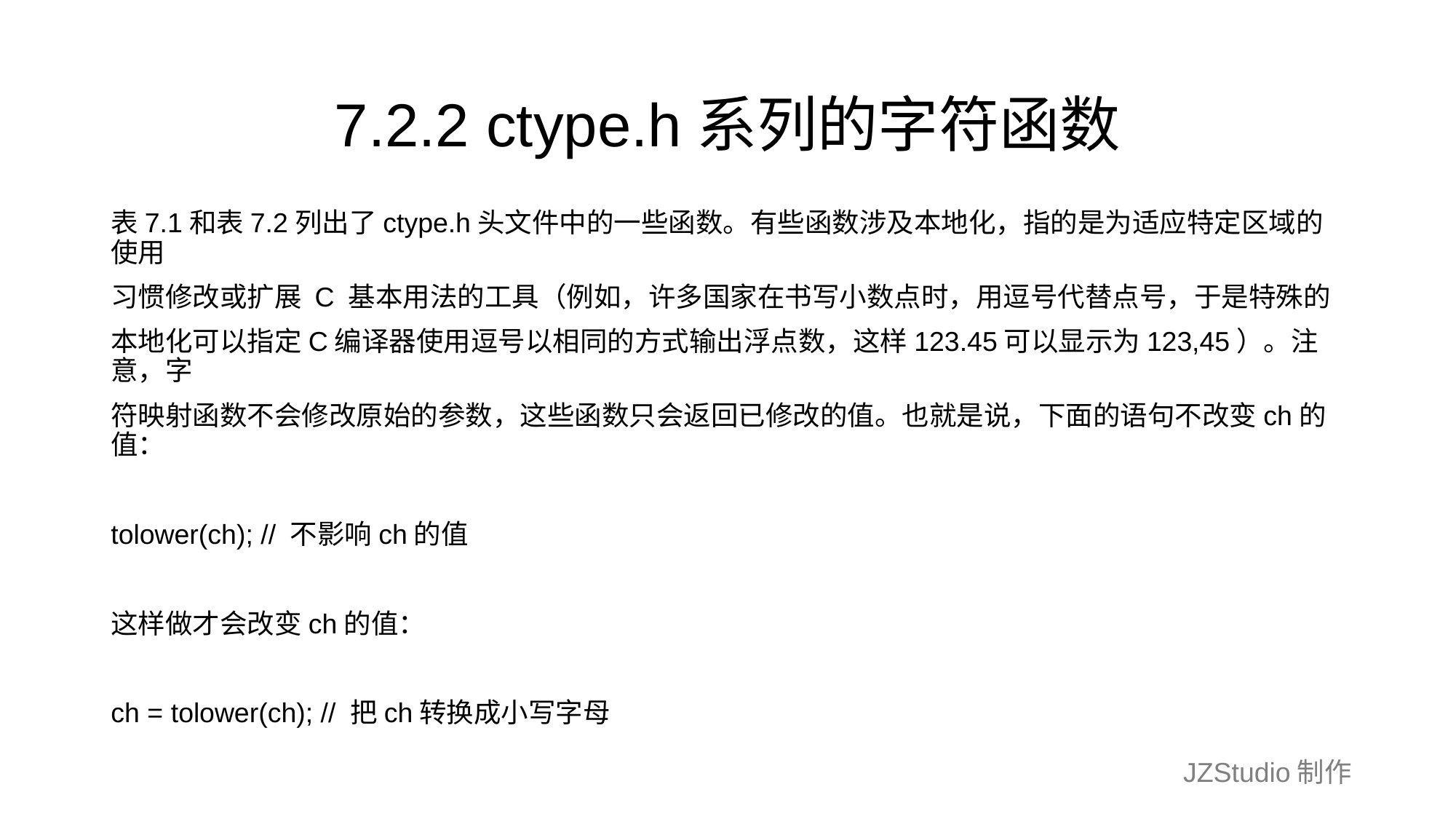

# 7.2.2 ctype.h系列的字符函数
表7.1和表7.2列出了ctype.h头文件中的一些函数。有些函数涉及本地化，指的是为适应特定区域的使用
习惯修改或扩展 C 基本用法的工具（例如，许多国家在书写小数点时，用逗号代替点号，于是特殊的
本地化可以指定C编译器使用逗号以相同的方式输出浮点数，这样123.45可以显示为123,45）。注意，字
符映射函数不会修改原始的参数，这些函数只会返回已修改的值。也就是说，下面的语句不改变ch的值：

tolower(ch); // 不影响ch的值

这样做才会改变ch的值：

ch = tolower(ch); // 把ch转换成小写字母